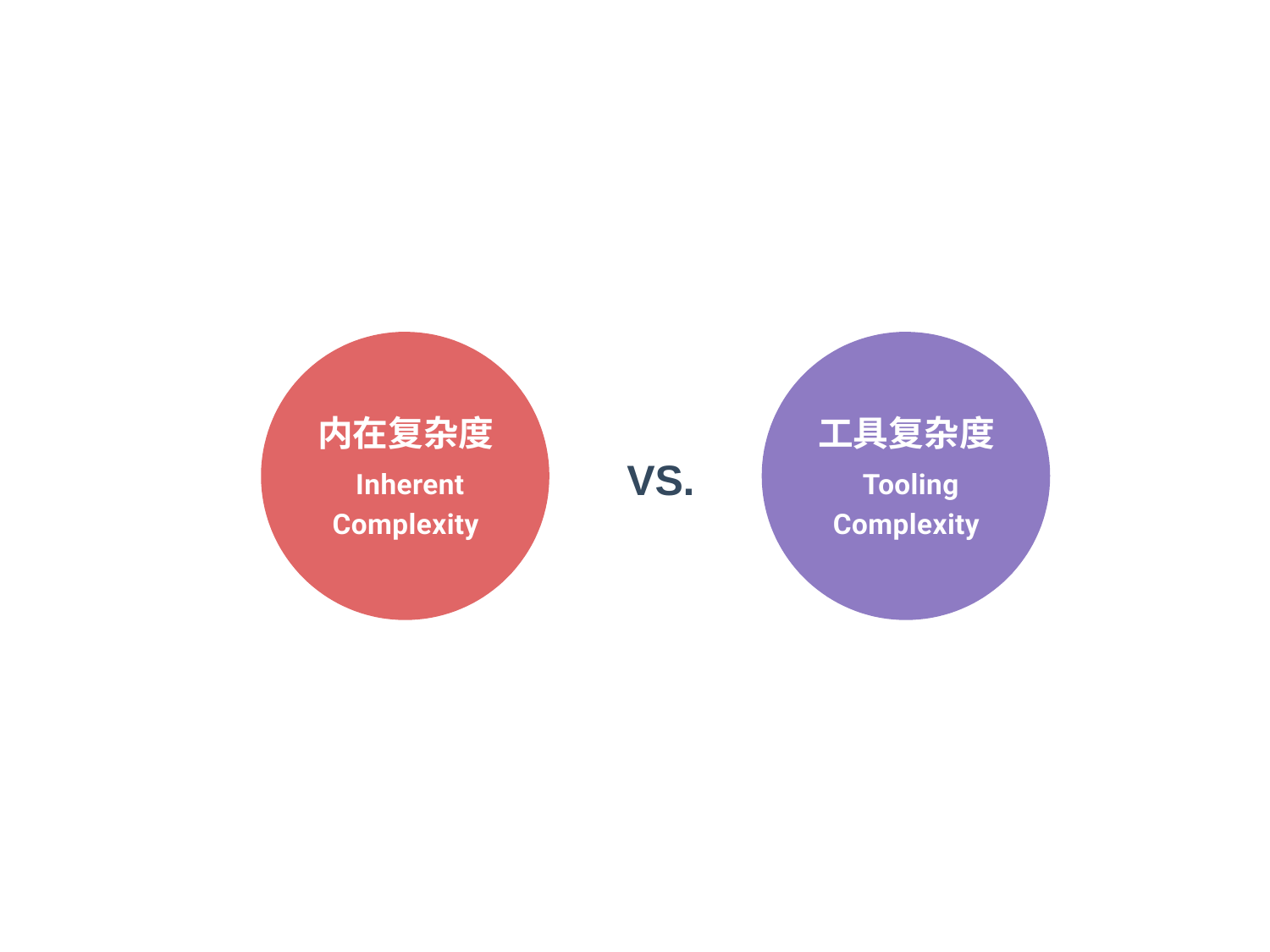

# 内在复杂度  Inherent  Complexity
工具复杂度  Tooling  Complexity
VS.